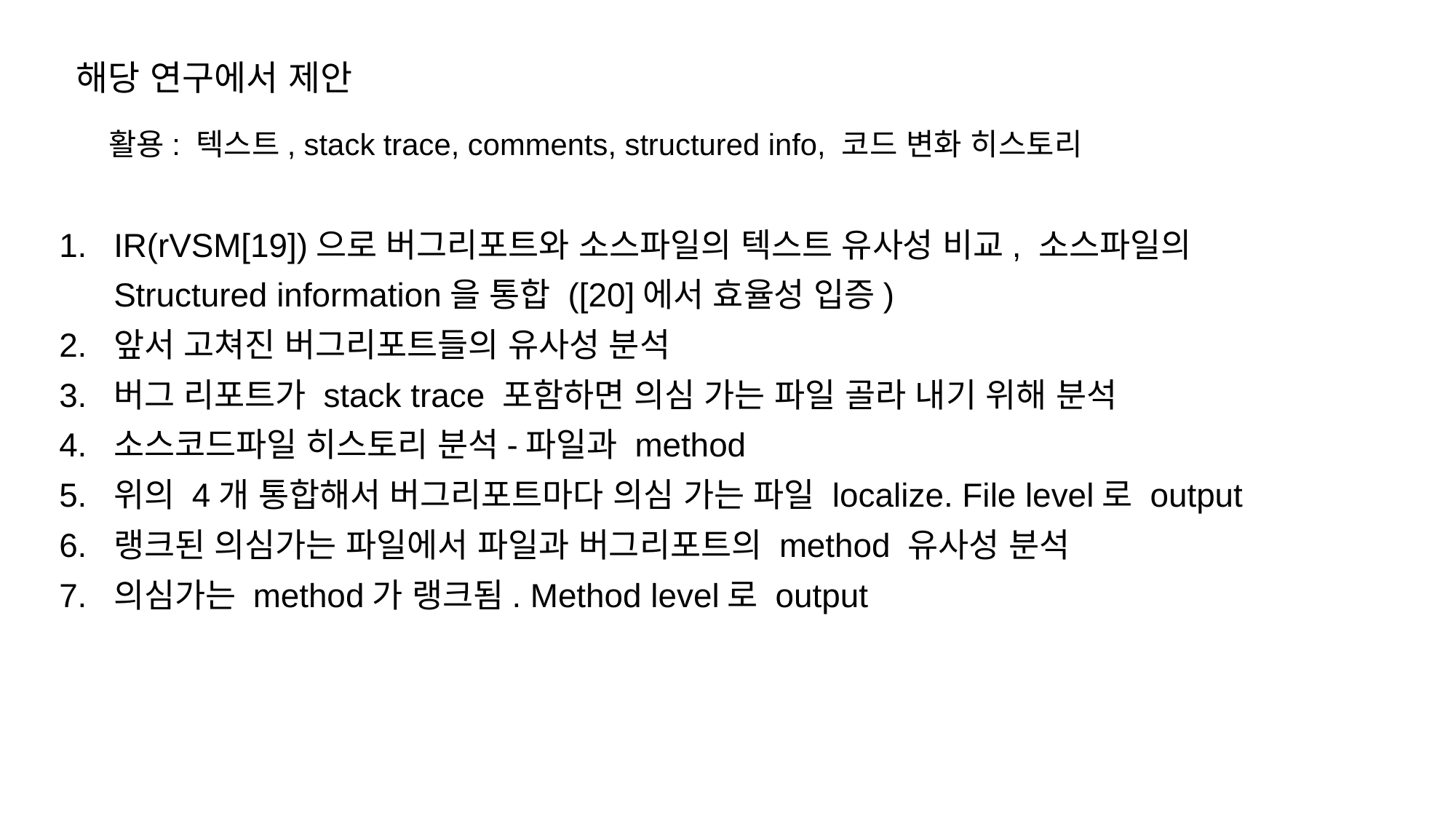

해당 연구에서 제안
활용: 텍스트, stack trace, comments, structured info, 코드 변화 히스토리
IR(rVSM[19])으로 버그리포트와 소스파일의 텍스트 유사성 비교, 소스파일의 Structured information을 통합 ([20]에서 효율성 입증)
앞서 고쳐진 버그리포트들의 유사성 분석
버그 리포트가 stack trace 포함하면 의심 가는 파일 골라 내기 위해 분석
소스코드파일 히스토리 분석-파일과 method
위의 4개 통합해서 버그리포트마다 의심 가는 파일 localize. File level로 output
랭크된 의심가는 파일에서 파일과 버그리포트의 method 유사성 분석
의심가는 method가 랭크됨. Method level로 output